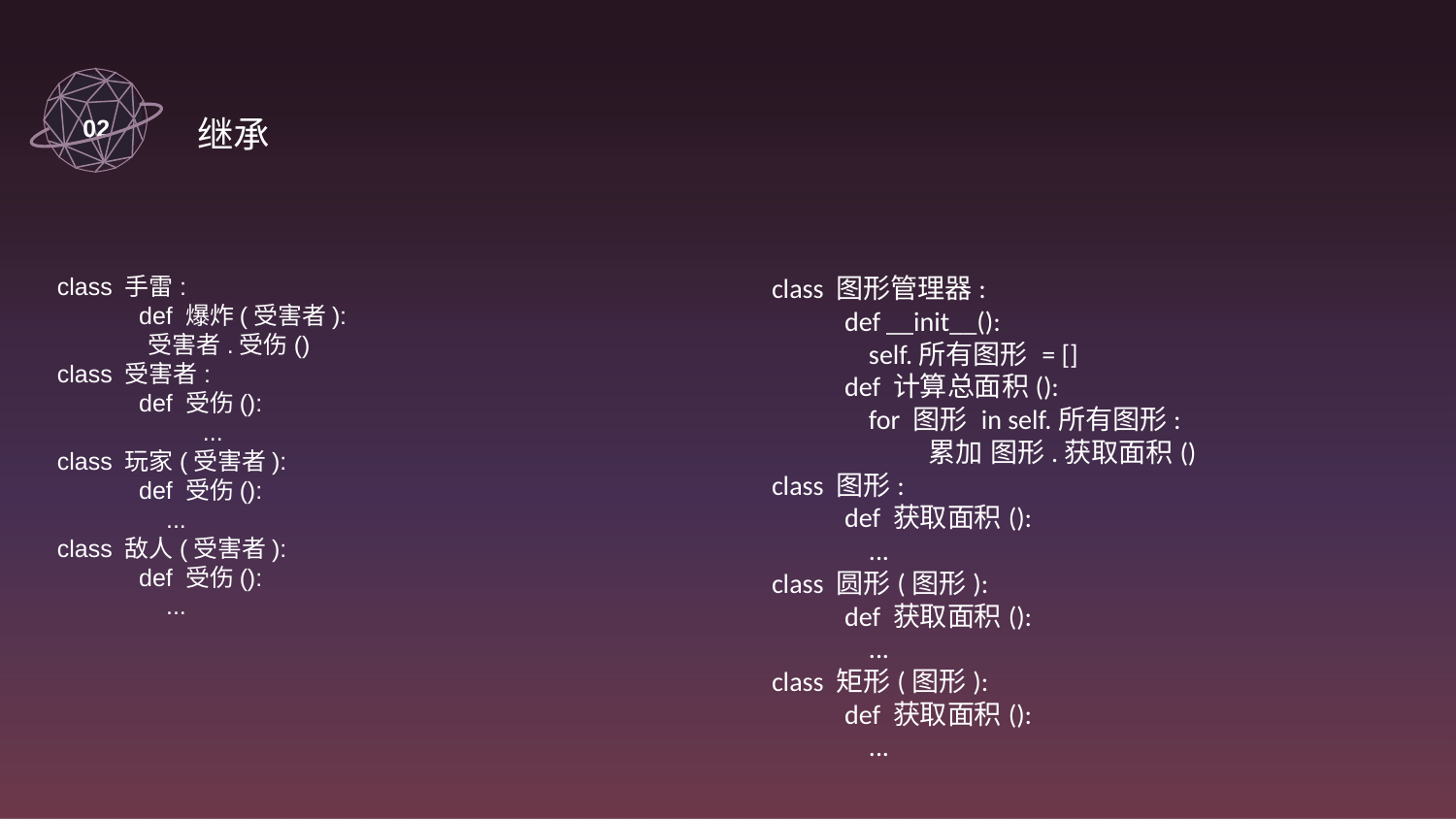

02

 继承
class 手雷:
            def 爆炸(受害者):
                受害者.受伤()
class 受害者:
            def 受伤():
	...
class 玩家(受害者):
            def 受伤():
                ...
class 敌人(受害者):
            def 受伤():
                ...
class 图形管理器:
            def __init__():
                self.所有图形 = []
            def 计算总面积():
                for 图形 in self.所有图形:
                    累加 图形.获取面积()
class 图形:
            def 获取面积():
                ...
class 圆形(图形):
            def 获取面积():
                ...
class 矩形(图形):
            def 获取面积():
                ...